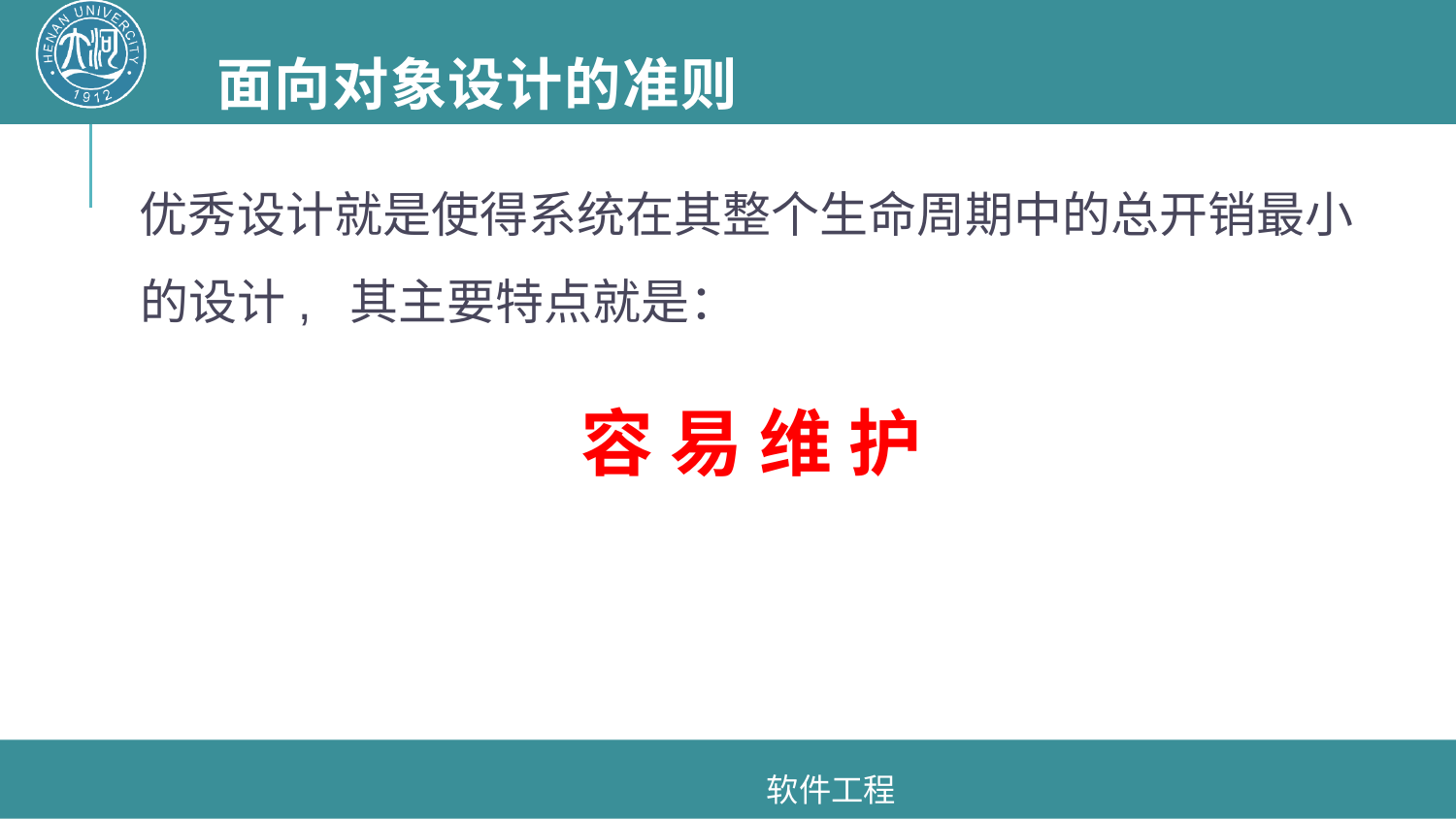

# 面向对象设计的准则
优秀设计就是使得系统在其整个生命周期中的总开销最小的设计,  其主要特点就是：
容 易 维 护

软件工程
12